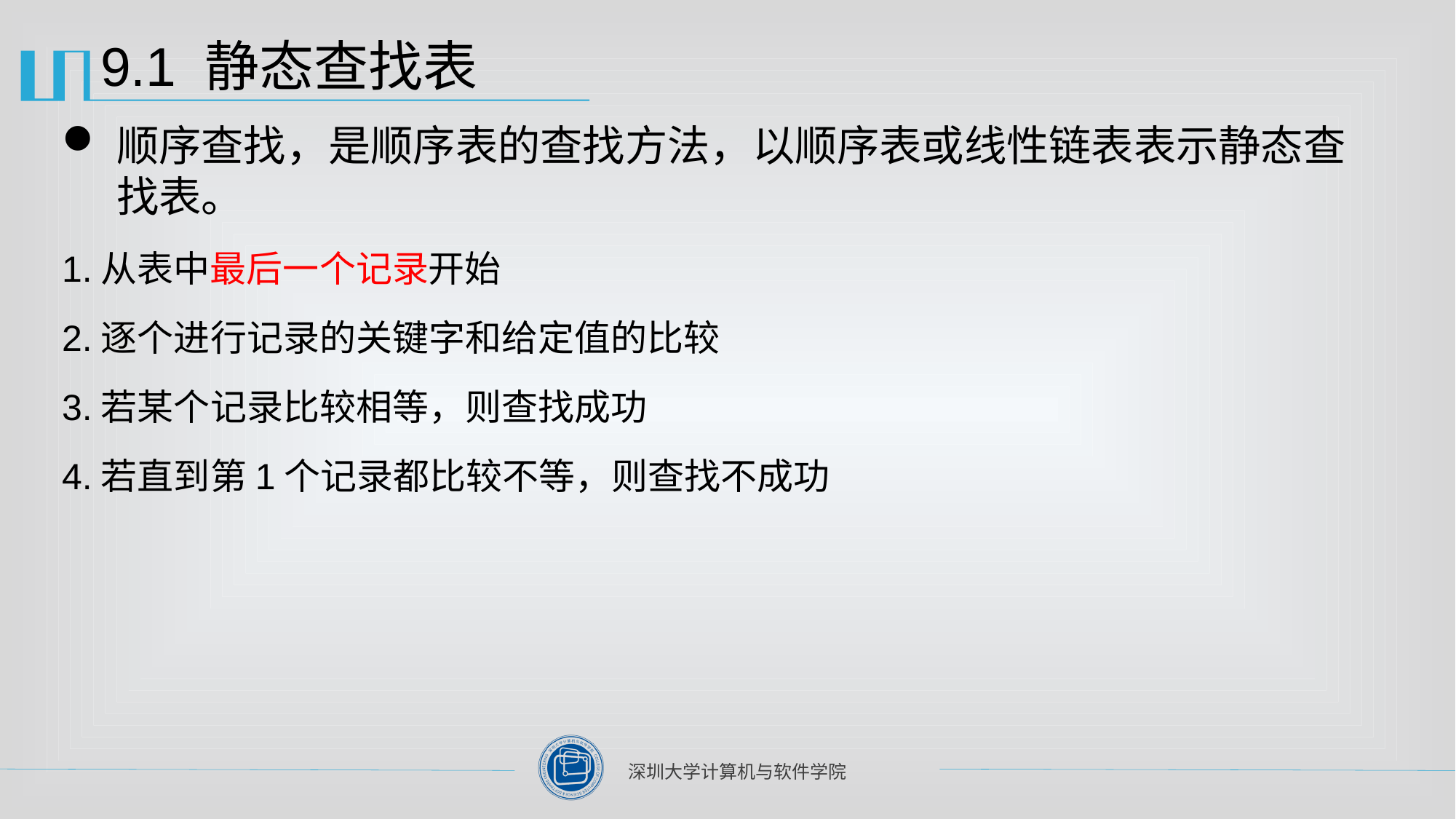

# 9.1 静态查找表
顺序查找，是顺序表的查找方法，以顺序表或线性链表表示静态查找表。
1.从表中最后一个记录开始
2.逐个进行记录的关键字和给定值的比较
3.若某个记录比较相等，则查找成功
4.若直到第1个记录都比较不等，则查找不成功

10